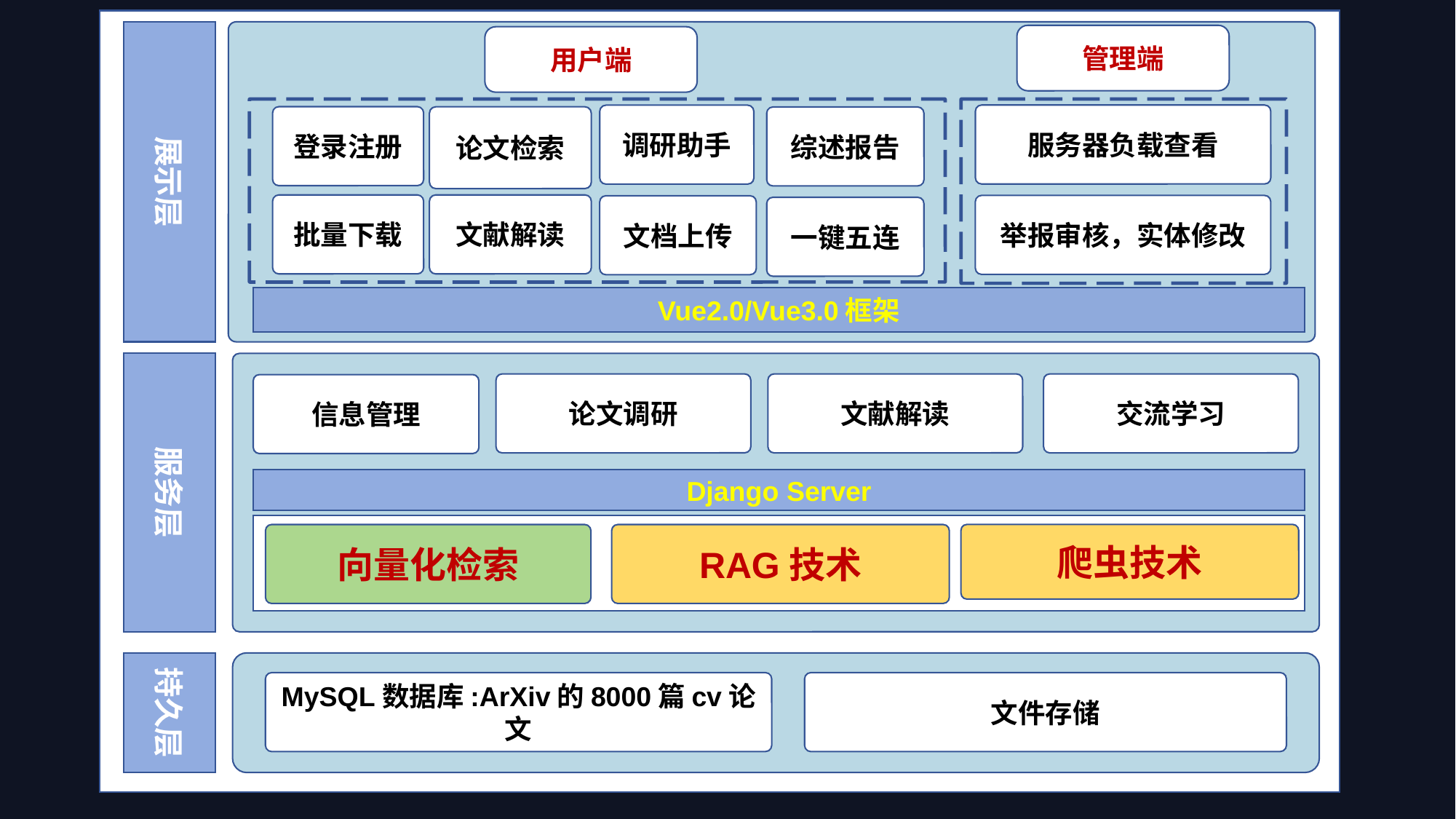

展示层

管理端
用户端

服务器负载查看
调研助手
登录注册
论文检索
综述报告
批量下载
文献解读
举报审核，实体修改
文档上传
一键五连
Vue2.0/Vue3.0框架
服务层

文献解读
交流学习
论文调研
信息管理
Django Server

RAG技术
爬虫技术
向量化检索
持久层

文件存储
MySQL数据库:ArXiv的8000篇cv论文